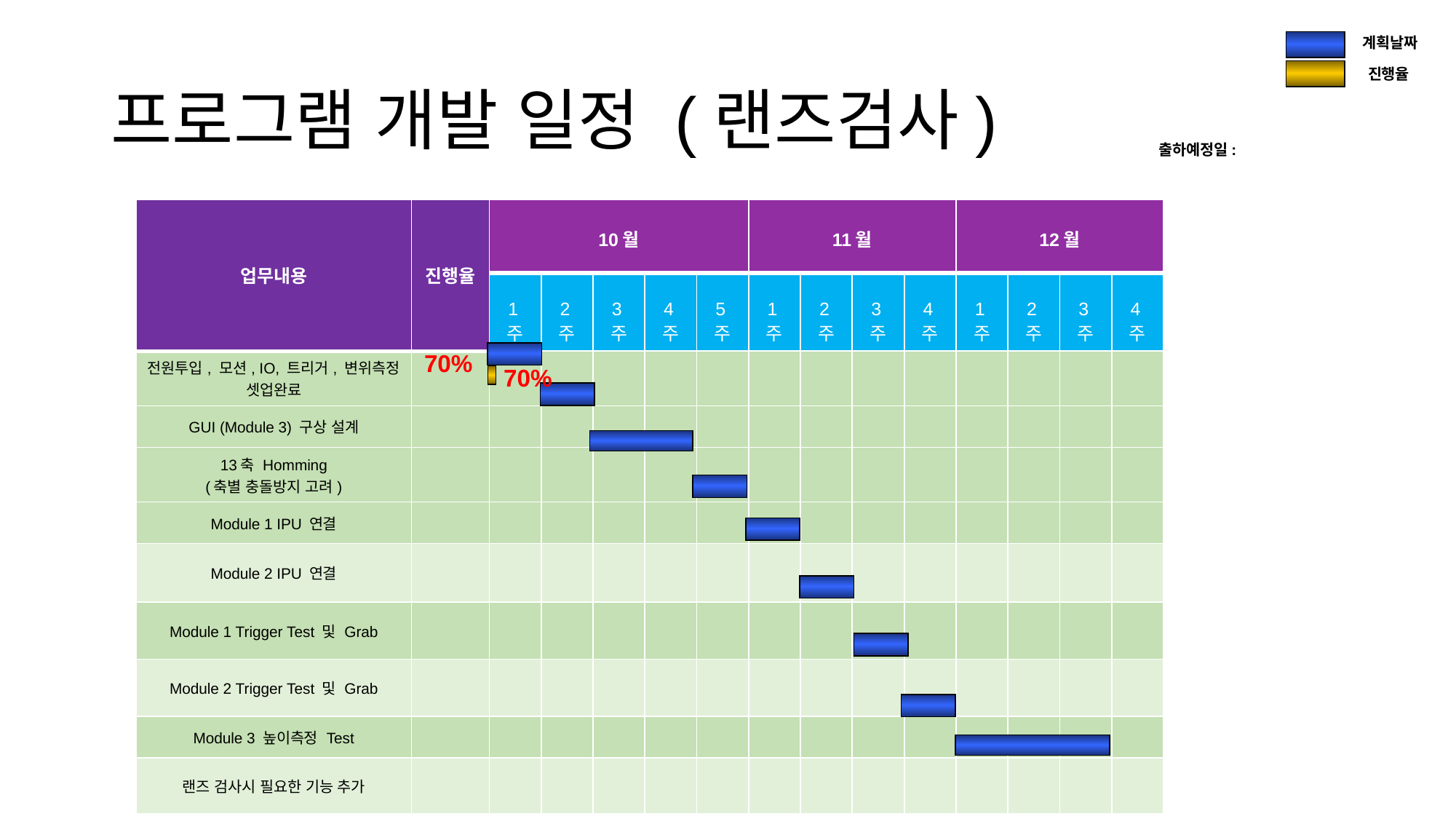

계획날짜

# 프로그램 개발 일정 (랜즈검사)
진행율

출하예정일:
| 업무내용 | 진행율 | 10월 |  |  |  |  | 11월 |  |  |  | 12월 |  |  |  |
| --- | --- | --- | --- | --- | --- | --- | --- | --- | --- | --- | --- | --- | --- | --- |
|  |  | 1주 | 2주 | 3주 | 4주 | 5주 | 1주 | 2주 | 3주 | 4주 | 1주 | 2주 | 3주 | 4주 |
| 전원투입, 모션, IO, 트리거, 변위측정 셋업완료 |  |  |  |  |  |  |  |  |  |  |  |  |  |  |
| GUI (Module 3) 구상 설계 |  |  |  |  |  |  |  |  |  |  |  |  |  |  |
| 13축 Homming (축별 충돌방지 고려) |  |  |  |  |  |  |  |  |  |  |  |  |  |  |
| Module 1 IPU 연결 |  |  |  |  |  |  |  |  |  |  |  |  |  |  |
| Module 2 IPU 연결 |  |  |  |  |  |  |  |  |  |  |  |  |  |  |
| Module 1 Trigger Test 및 Grab |  |  |  |  |  |  |  |  |  |  |  |  |  |  |
| Module 2 Trigger Test 및 Grab |  |  |  |  |  |  |  |  |  |  |  |  |  |  |
| Module 3 높이측정 Test |  |  |  |  |  |  |  |  |  |  |  |  |  |  |
| 랜즈 검사시 필요한 기능 추가 |  |  |  |  |  |  |  |  |  |  |  |  |  |  |
70%

70%